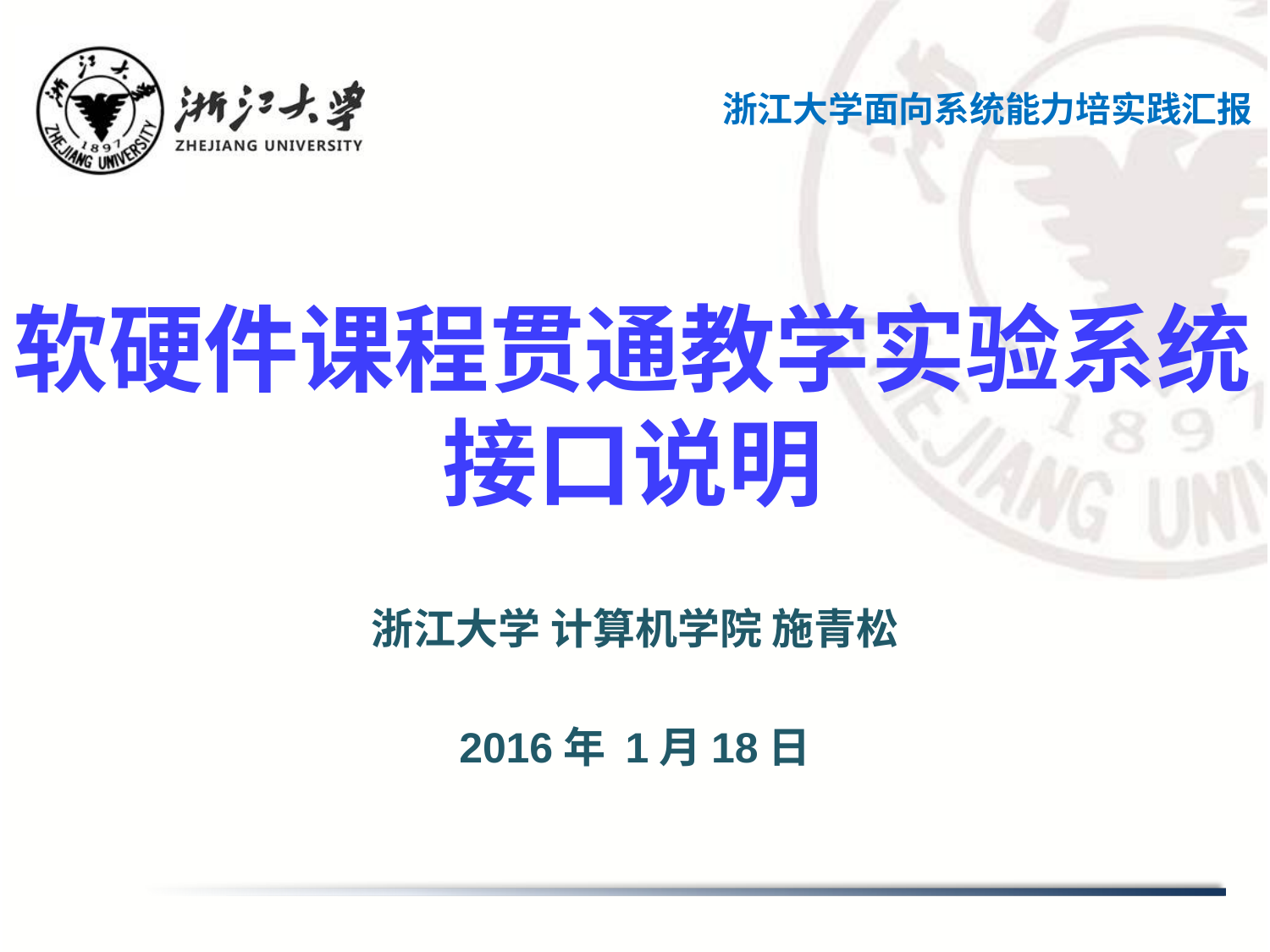

浙江大学面向系统能力培实践汇报
# 软硬件课程贯通教学实验系统 接口说明
浙江大学 计算机学院 施青松

2016年 1月18日